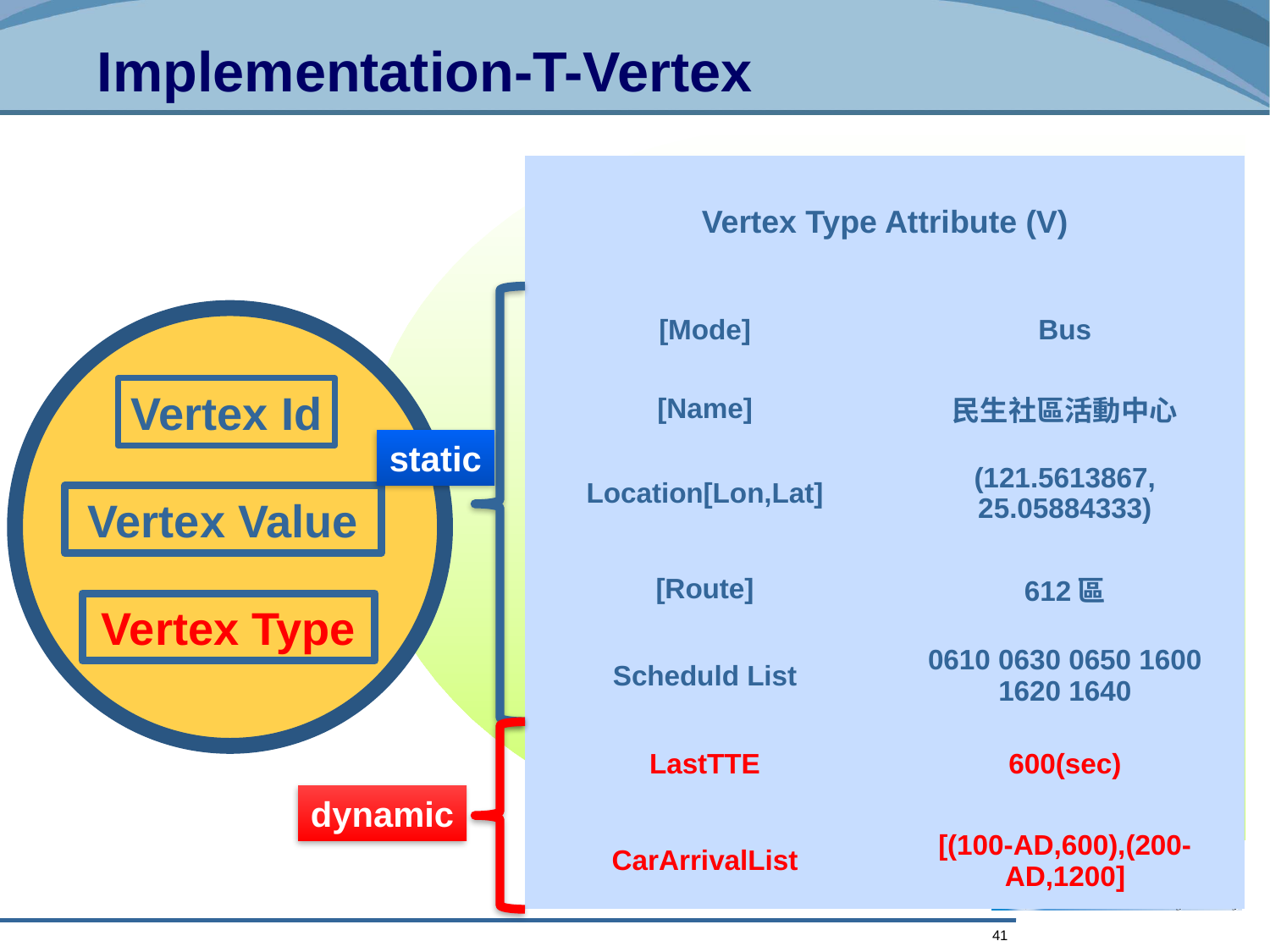

# Implementation-T-Vertex

| Vertex Type Attribute (V) |  |
| --- | --- |
| [Mode] | Bus |
| [Name] | 民生社區活動中心 |
| Location[Lon,Lat] | (121.5613867, 25.05884333) |
| [Route] | 612區 |
| Scheduld List | 0610 0630 0650 1600 1620 1640 |
| LastTTE | 600(sec) |
| CarArrivalList | [(100-AD,600),(200-AD,1200] |

Vertex Id
Vertex Value
Vertex Type
static

dynamic
41